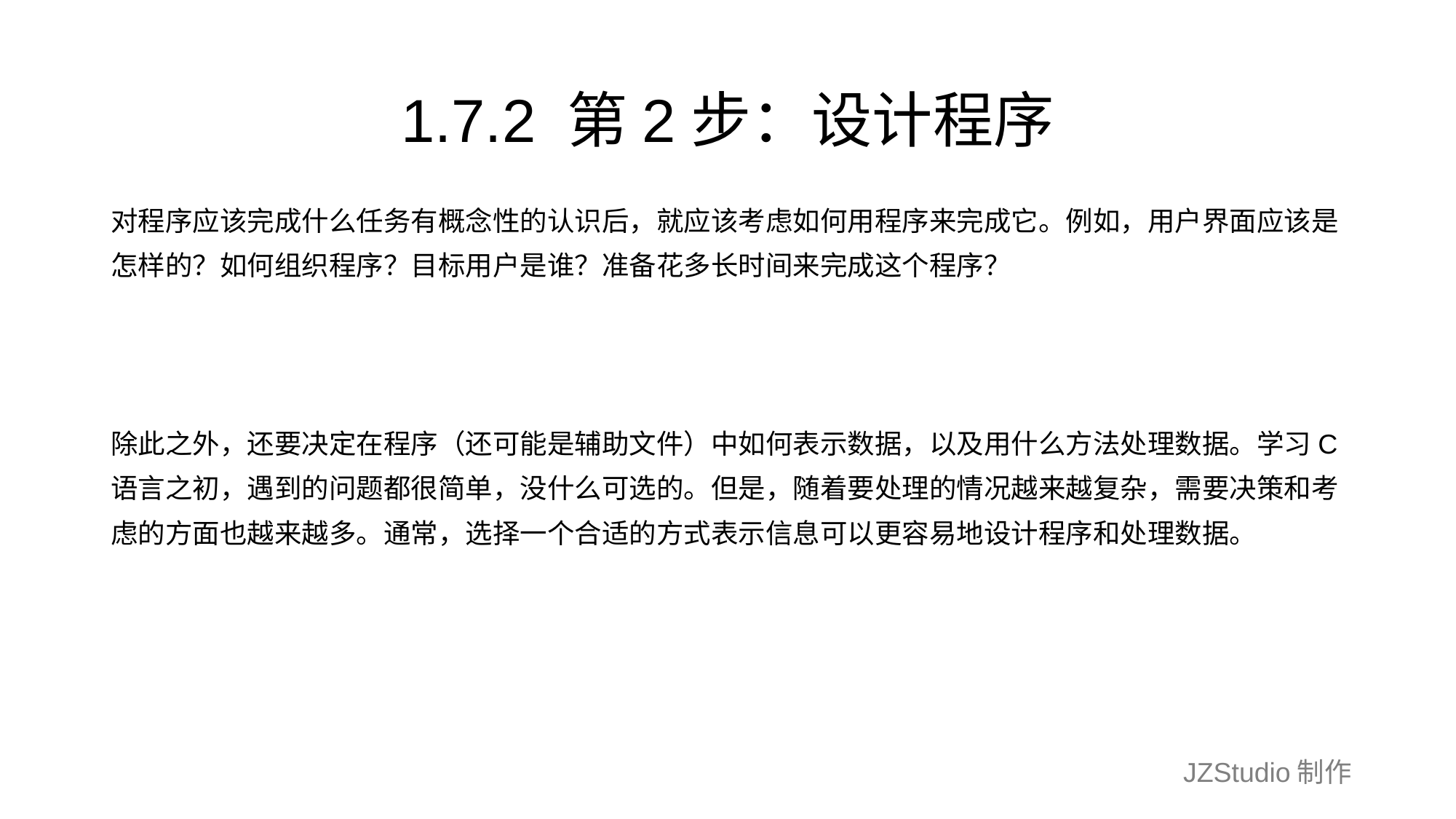

# 1.7.2 第2步：设计程序
对程序应该完成什么任务有概念性的认识后，就应该考虑如何用程序来完成它。例如，用户界面应该是
怎样的？如何组织程序？目标用户是谁？准备花多长时间来完成这个程序？

除此之外，还要决定在程序（还可能是辅助文件）中如何表示数据，以及用什么方法处理数据。学习C
语言之初，遇到的问题都很简单，没什么可选的。但是，随着要处理的情况越来越复杂，需要决策和考
虑的方面也越来越多。通常，选择一个合适的方式表示信息可以更容易地设计程序和处理数据。